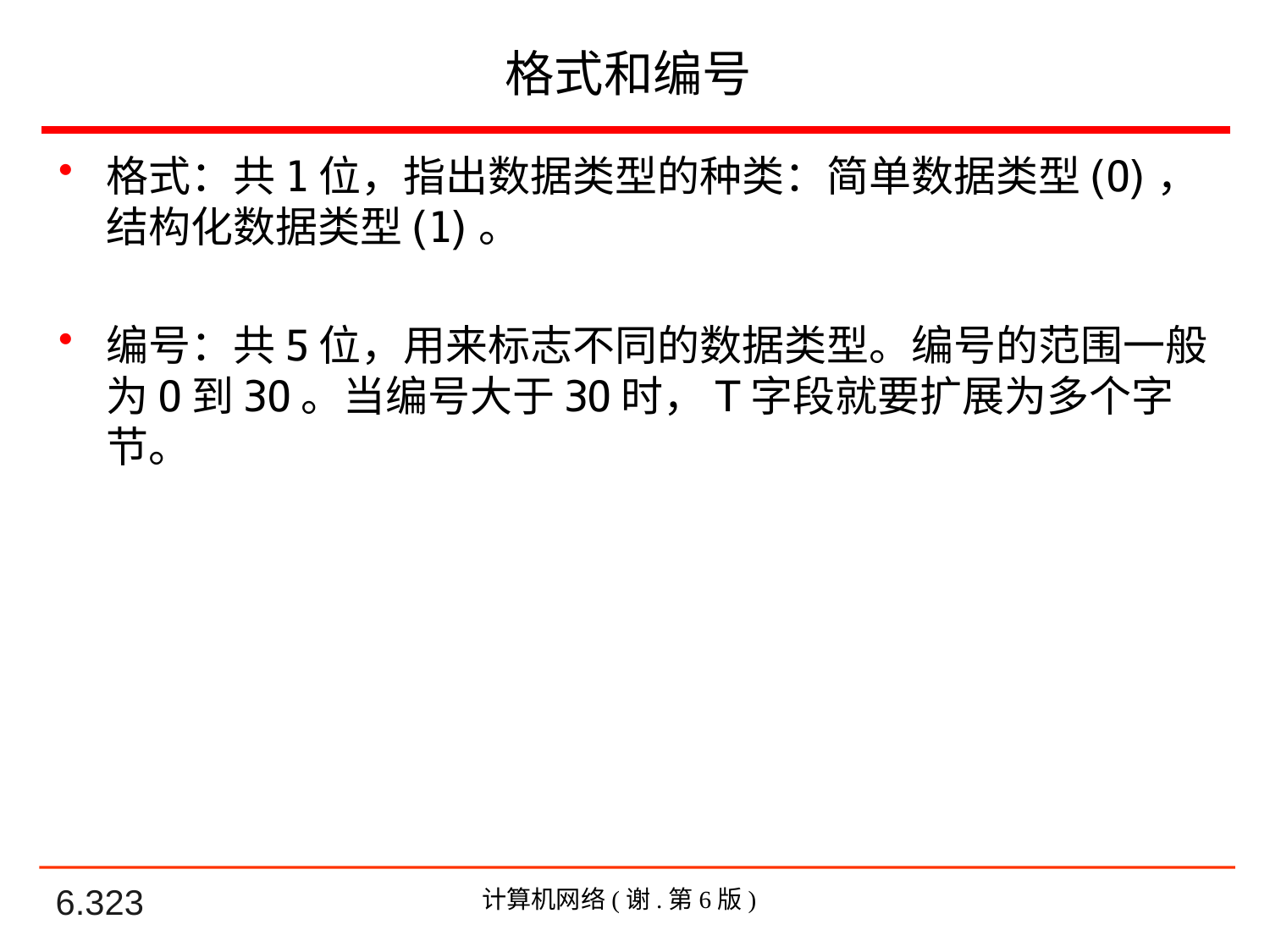

# 格式和编号
格式：共1位，指出数据类型的种类：简单数据类型(0)，结构化数据类型(1)。

编号：共5位，用来标志不同的数据类型。编号的范围一般为0到30。当编号大于30时，T字段就要扩展为多个字节。